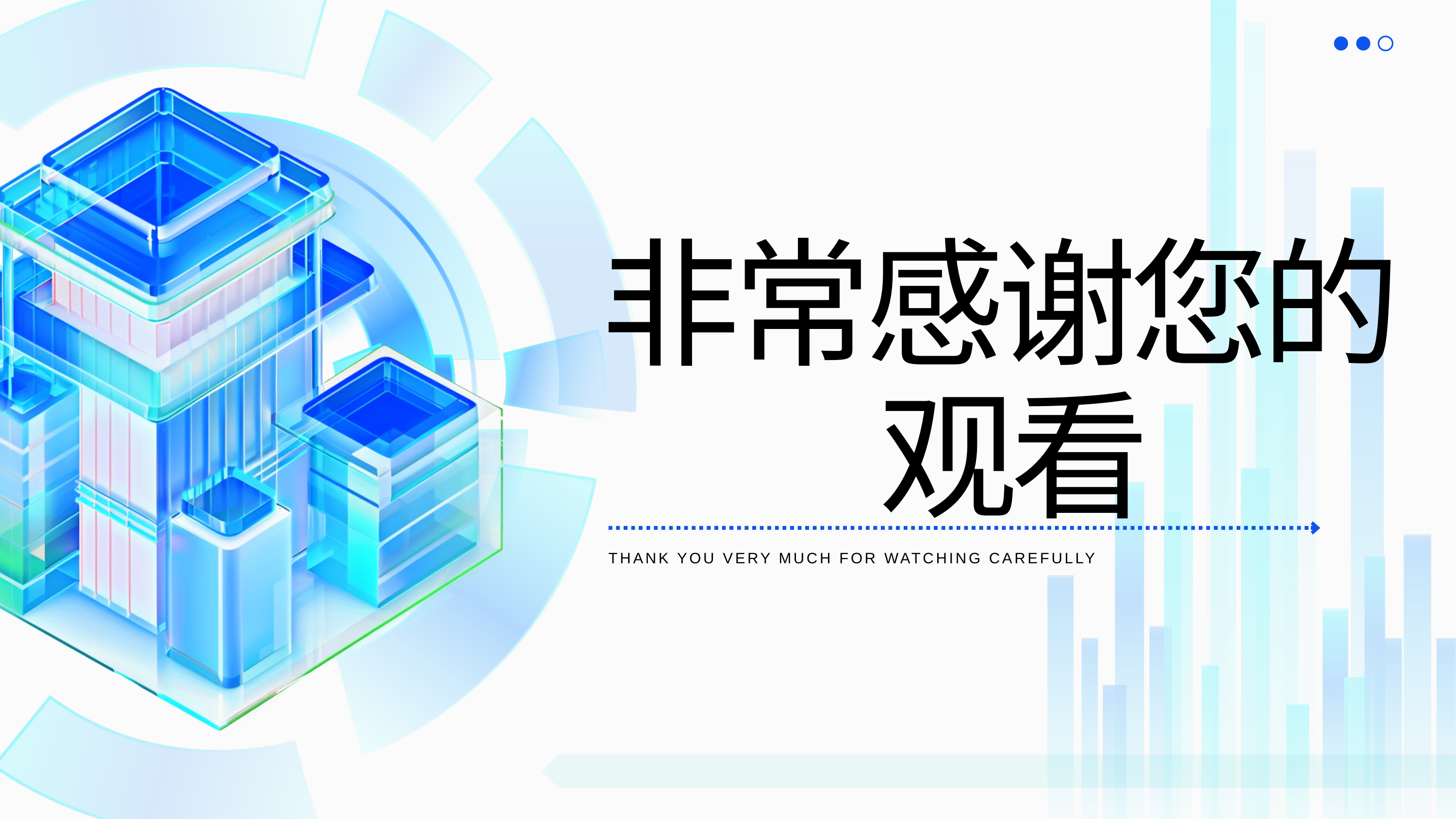

非常感谢您的

观看

THANK YOU VERY MUCH FOR WATCHING CAREFULLY